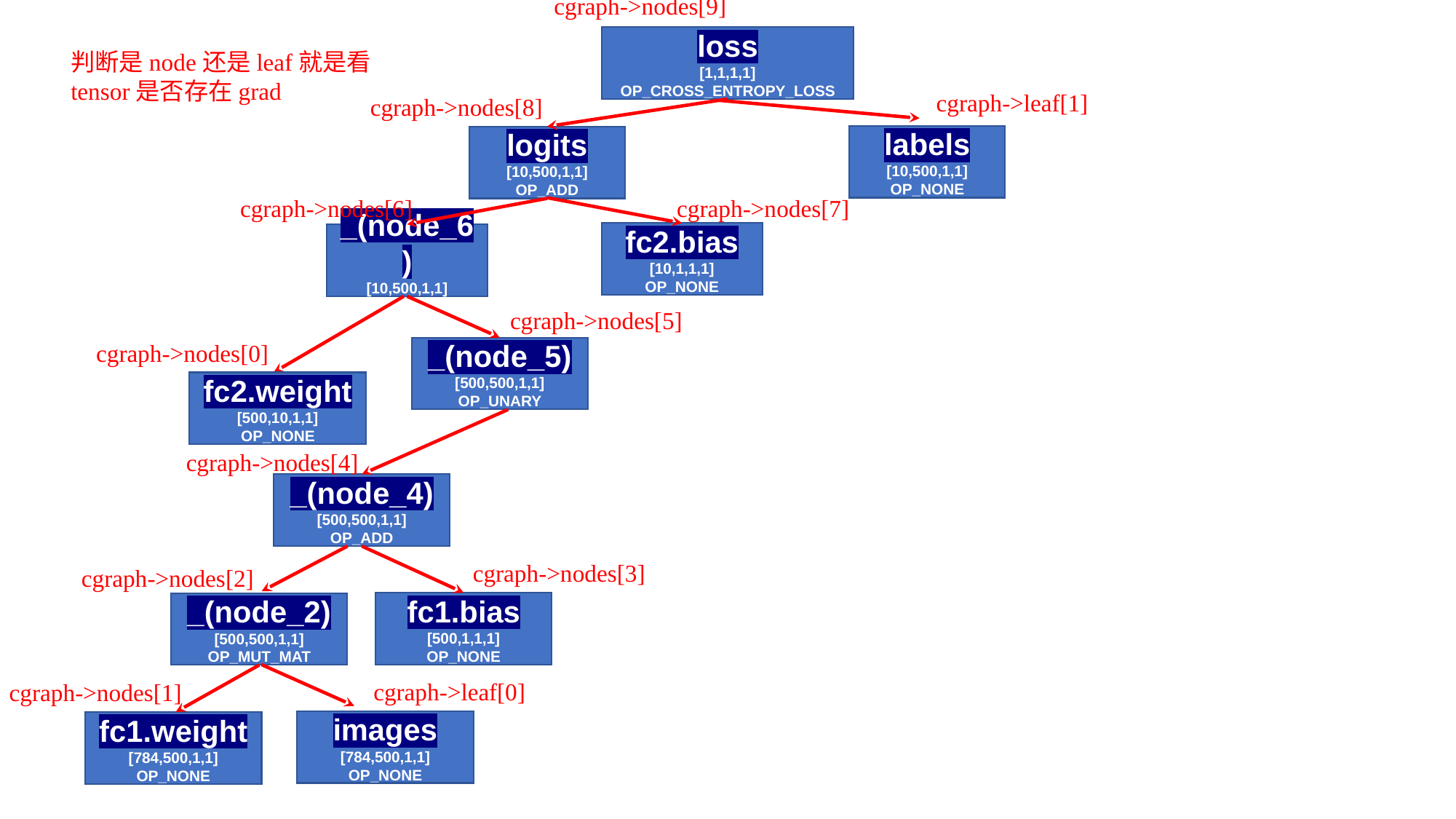

cgraph->nodes[9]
loss
[1,1,1,1]
OP_CROSS_ENTROPY_LOSS
判断是node还是leaf就是看tensor是否存在grad
  cgraph->leaf[1]
  cgraph->nodes[8]
labels
[10,500,1,1]
OP_NONE
logits
[10,500,1,1]
OP_ADD
  cgraph->nodes[6]
  cgraph->nodes[7]
fc2.bias
[10,1,1,1]
OP_NONE
_(node_6)
[10,500,1,1]
OP_MUL_MAT
  cgraph->nodes[5]
_(node_5)
[500,500,1,1]
OP_UNARY
  cgraph->nodes[0]
fc2.weight
[500,10,1,1]
OP_NONE
  cgraph->nodes[4]
_(node_4)
[500,500,1,1]
OP_ADD
  cgraph->nodes[3]
fc1.bias
[500,1,1,1]
OP_NONE
  cgraph->nodes[2]
_(node_2)
[500,500,1,1]
OP_MUT_MAT
  cgraph->leaf[0]
images
[784,500,1,1]
OP_NONE
  cgraph->nodes[1]
fc1.weight
[784,500,1,1]
OP_NONE